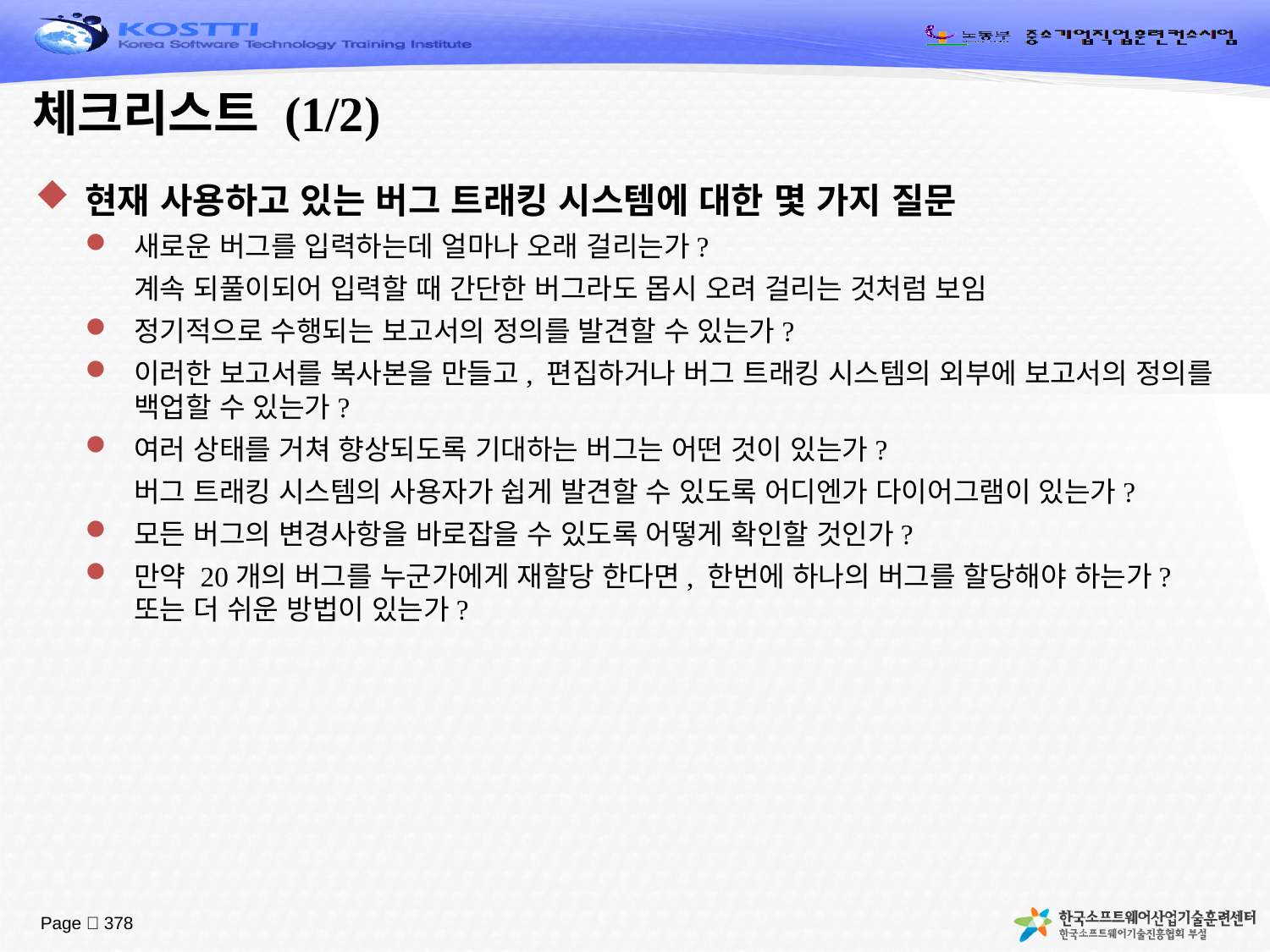

# 체크리스트 (1/2)
현재 사용하고 있는 버그 트래킹 시스템에 대한 몇 가지 질문
새로운 버그를 입력하는데 얼마나 오래 걸리는가?
	계속 되풀이되어 입력할 때 간단한 버그라도 몹시 오려 걸리는 것처럼 보임
정기적으로 수행되는 보고서의 정의를 발견할 수 있는가?
이러한 보고서를 복사본을 만들고, 편집하거나 버그 트래킹 시스템의 외부에 보고서의 정의를 백업할 수 있는가?
여러 상태를 거쳐 향상되도록 기대하는 버그는 어떤 것이 있는가?
	버그 트래킹 시스템의 사용자가 쉽게 발견할 수 있도록 어디엔가 다이어그램이 있는가?
모든 버그의 변경사항을 바로잡을 수 있도록 어떻게 확인할 것인가?
만약 20개의 버그를 누군가에게 재할당 한다면, 한번에 하나의 버그를 할당해야 하는가? 또는 더 쉬운 방법이 있는가?